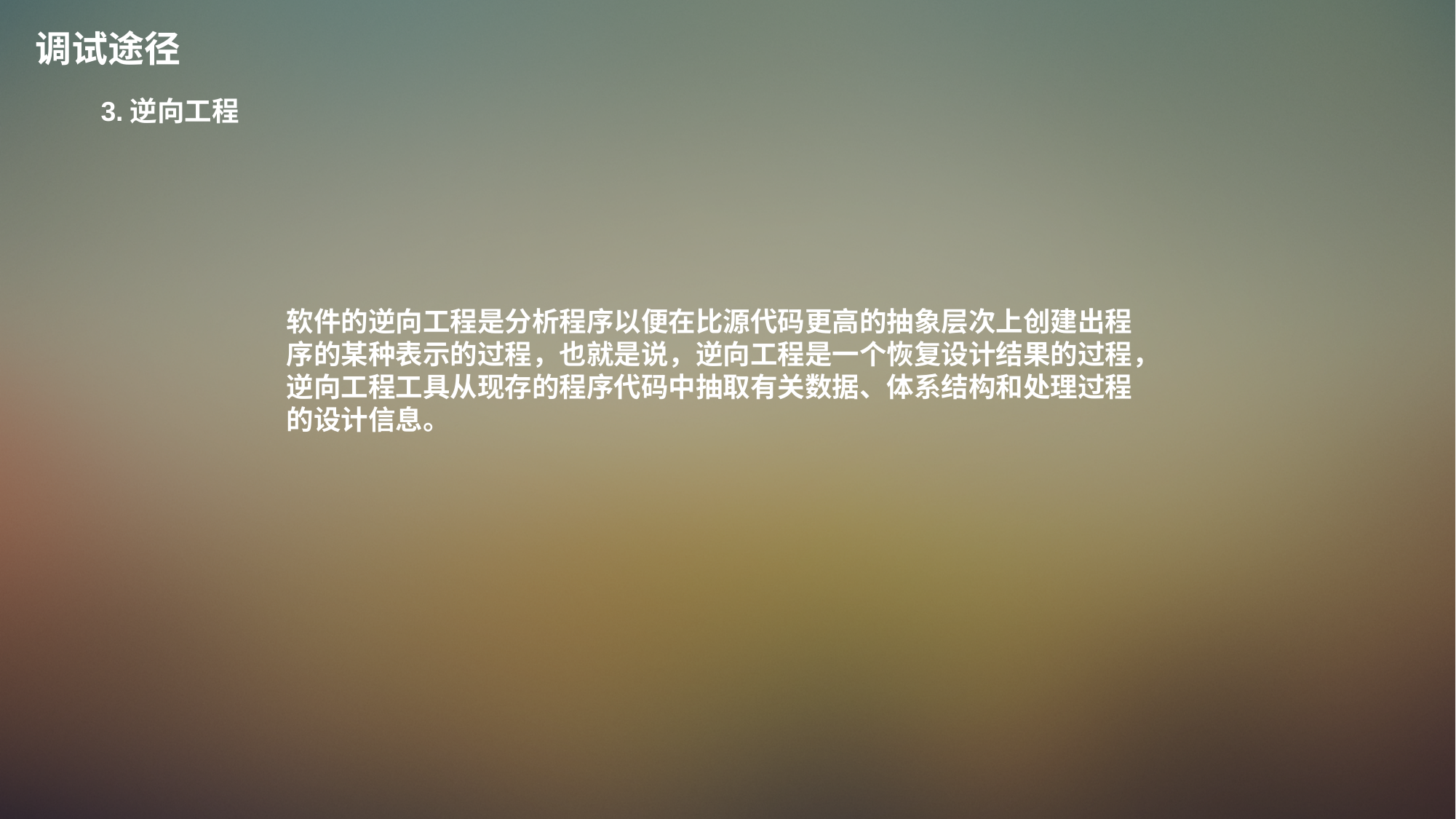

调试途径
3.逆向工程

软件的逆向工程是分析程序以便在比源代码更高的抽象层次上创建出程序的某种表示的过程，也就是说，逆向工程是一个恢复设计结果的过程，逆向工程工具从现存的程序代码中抽取有关数据、体系结构和处理过程的设计信息。